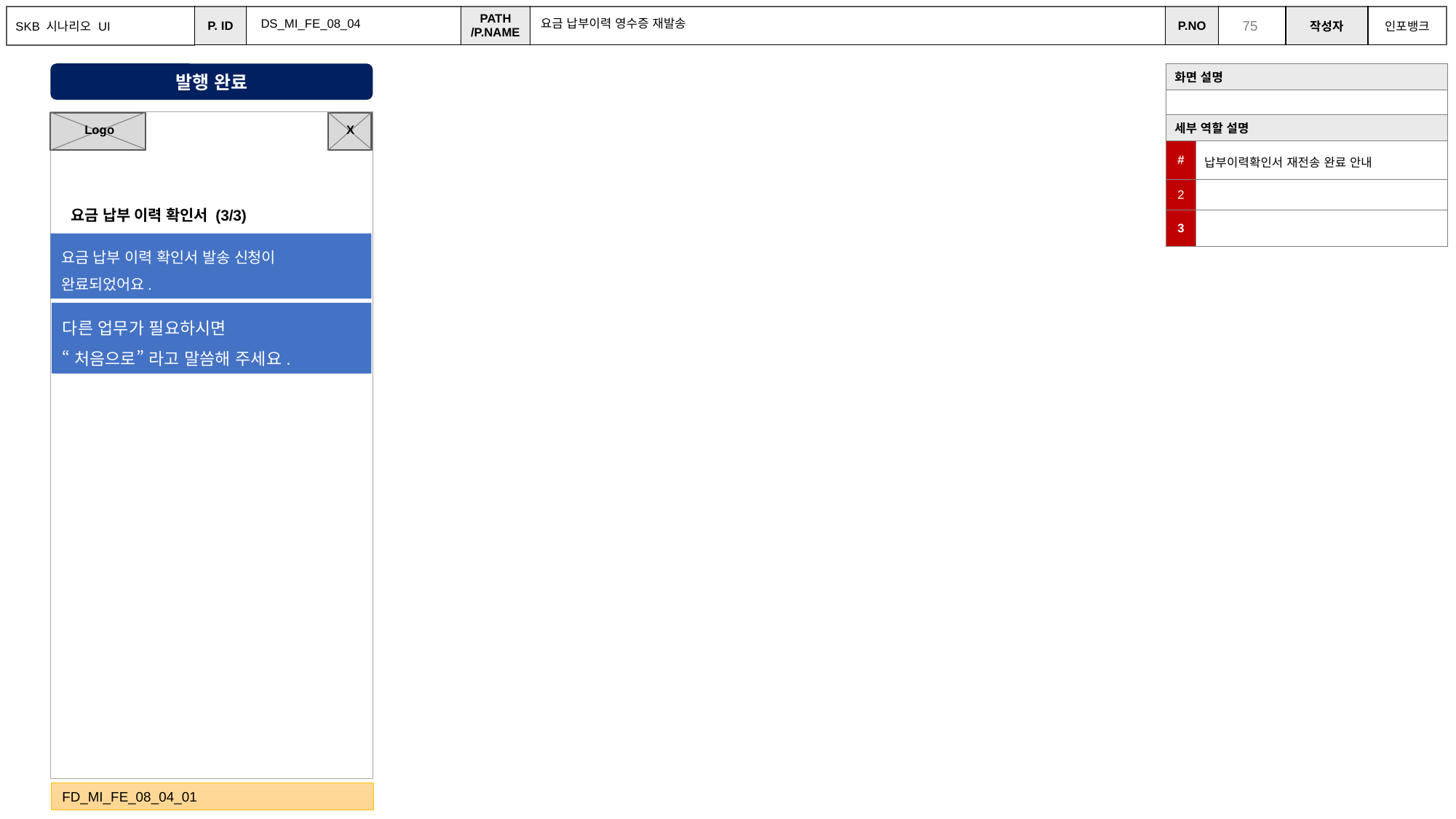

DS_MI_FE_08_04
요금 납부이력 영수증 재발송
발행 완료
| 화면 설명 |  |
| --- | --- |
|  |  |
| 세부 역할 설명 |  |
| # | 납부이력확인서 재전송 완료 안내 |
| 2 |  |
| 3 |  |

X

Logo
요금 납부 이력 확인서 (3/3)
요금 납부 이력 확인서 발송 신청이 완료되었어요.
다른 업무가 필요하시면
“처음으로” 라고 말씀해 주세요.
FD_MI_FE_08_04_01